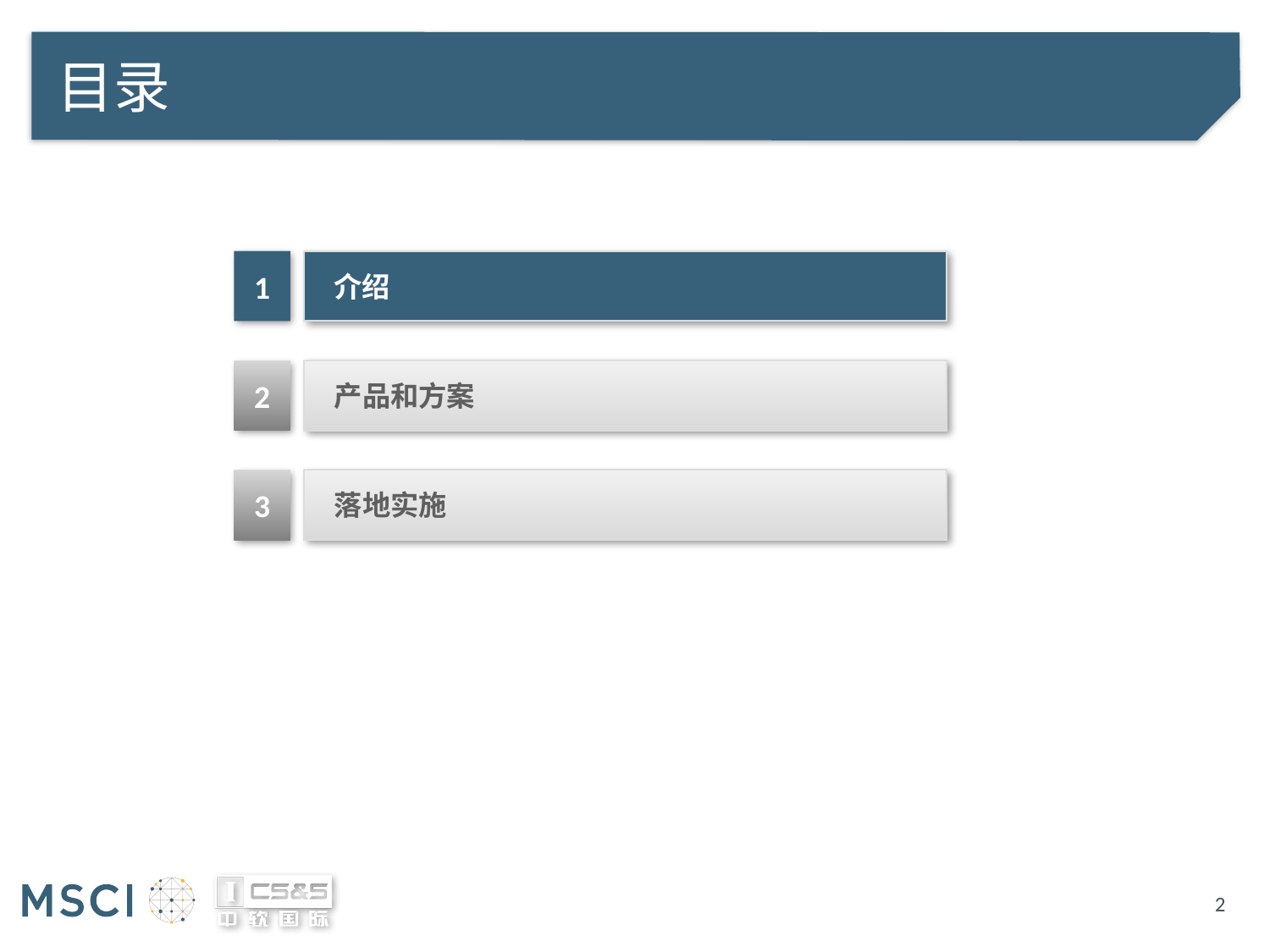

# 目录
介绍
1
产品和方案
2
落地实施
3
2